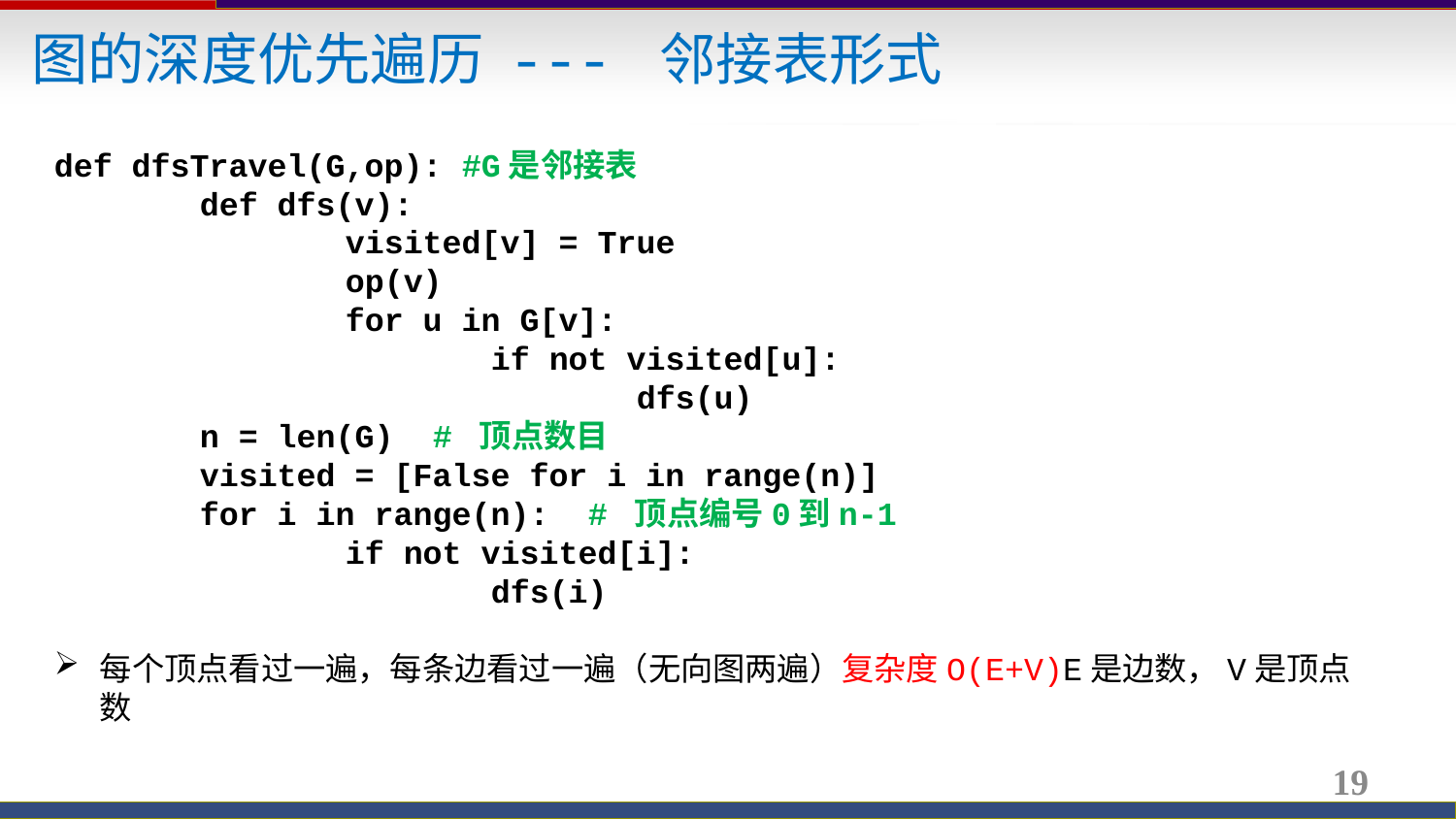

图的深度优先遍历 --- 邻接表形式

def dfsTravel(G,op): #G是邻接表
	def dfs(v):
		visited[v] = True
		op(v)
		for u in G[v]:
			if not visited[u]:
				dfs(u)
	n = len(G)  # 顶点数目
	visited = [False for i in range(n)]
	for i in range(n):  # 顶点编号0到n-1
		if not visited[i]:
			dfs(i)

每个顶点看过一遍，每条边看过一遍（无向图两遍）复杂度O(E+V)E是边数，V是顶点数